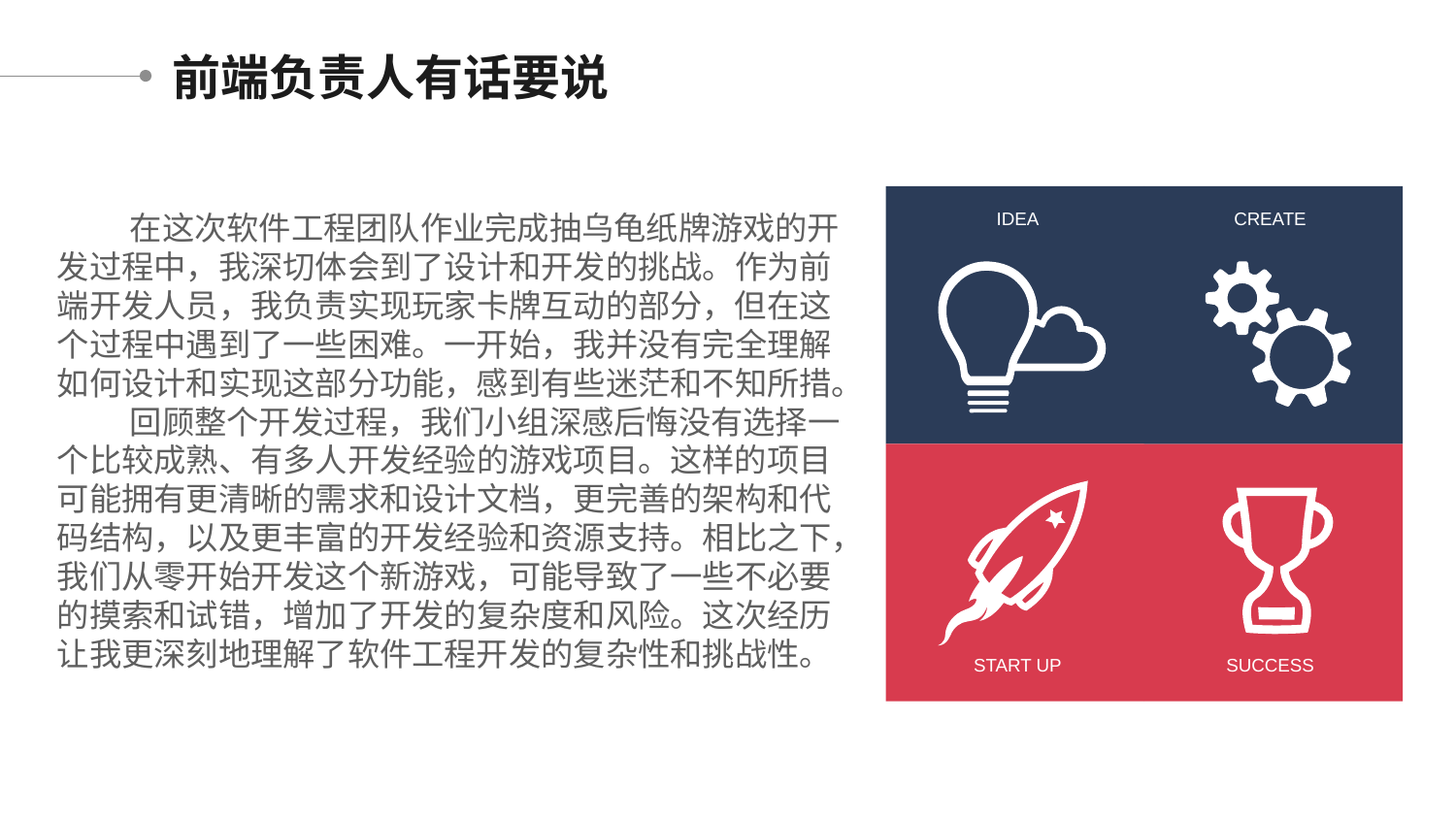

前端负责人有话要说

IDEA
CREATE

START UP
SUCCESS
在这次软件工程团队作业完成抽乌龟纸牌游戏的开发过程中，我深切体会到了设计和开发的挑战。作为前端开发人员，我负责实现玩家卡牌互动的部分，但在这个过程中遇到了一些困难。一开始，我并没有完全理解如何设计和实现这部分功能，感到有些迷茫和不知所措。
回顾整个开发过程，我们小组深感后悔没有选择一个比较成熟、有多人开发经验的游戏项目。这样的项目可能拥有更清晰的需求和设计文档，更完善的架构和代码结构，以及更丰富的开发经验和资源支持。相比之下，我们从零开始开发这个新游戏，可能导致了一些不必要的摸索和试错，增加了开发的复杂度和风险。这次经历让我更深刻地理解了软件工程开发的复杂性和挑战性。